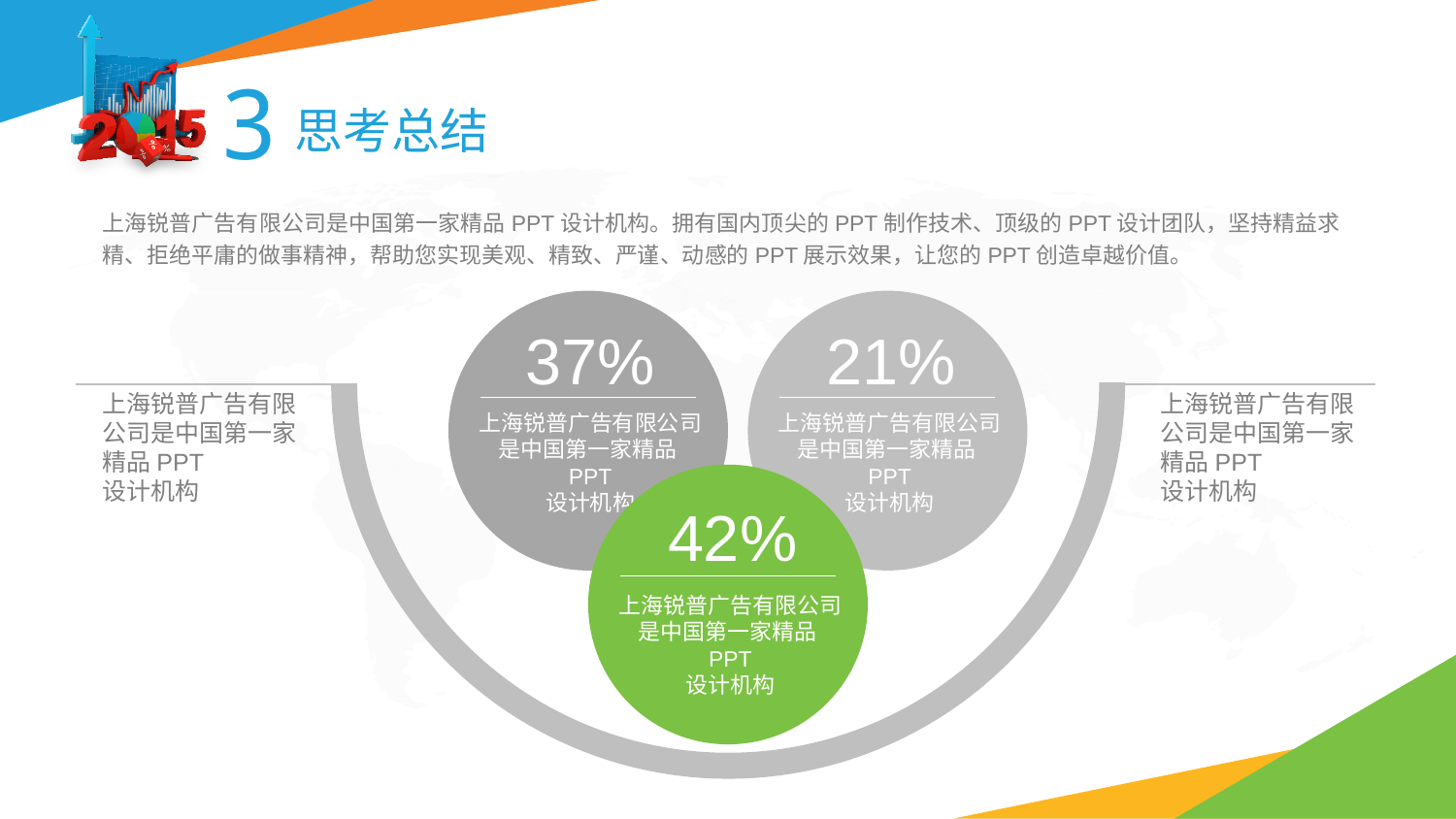

3
思考总结
上海锐普广告有限公司是中国第一家精品PPT设计机构。拥有国内顶尖的PPT制作技术、顶级的PPT设计团队，坚持精益求精、拒绝平庸的做事精神，帮助您实现美观、精致、严谨、动感的PPT展示效果，让您的PPT创造卓越价值。

37%
上海锐普广告有限公司是中国第一家精品PPT
设计机构

21%
上海锐普广告有限公司是中国第一家精品PPT
设计机构
上海锐普广告有限公司是中国第一家精品PPT
设计机构
上海锐普广告有限公司是中国第一家精品PPT
设计机构

42%
上海锐普广告有限公司是中国第一家精品PPT
设计机构